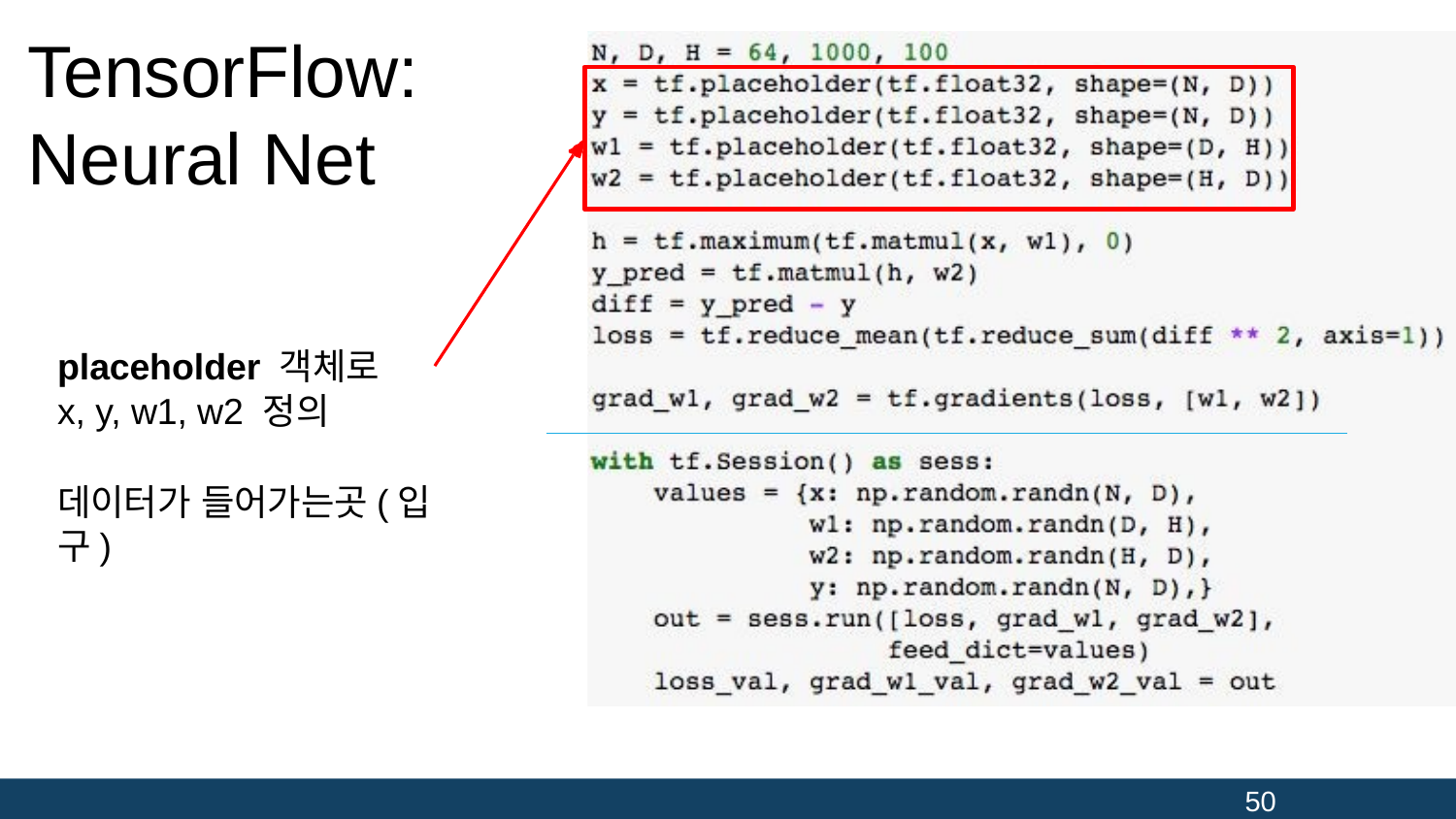

TensorFlow:  Neural Net

placeholder 객체로
x, y, w1, w2 정의

데이터가 들어가는곳(입구)